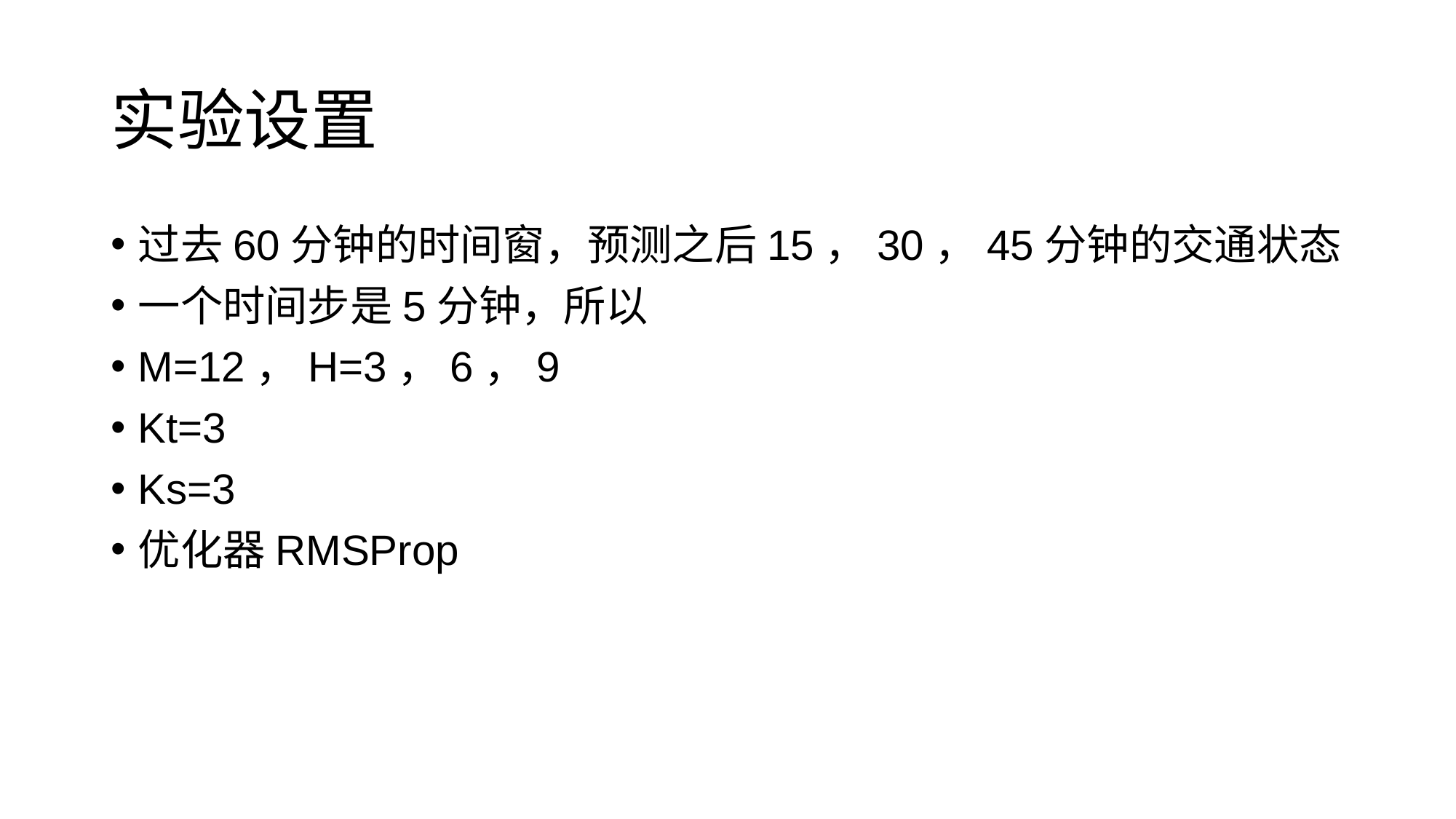

# 实验设置
过去60分钟的时间窗，预测之后15，30，45分钟的交通状态
一个时间步是5分钟，所以
M=12，H=3，6，9
Kt=3
Ks=3
优化器RMSProp